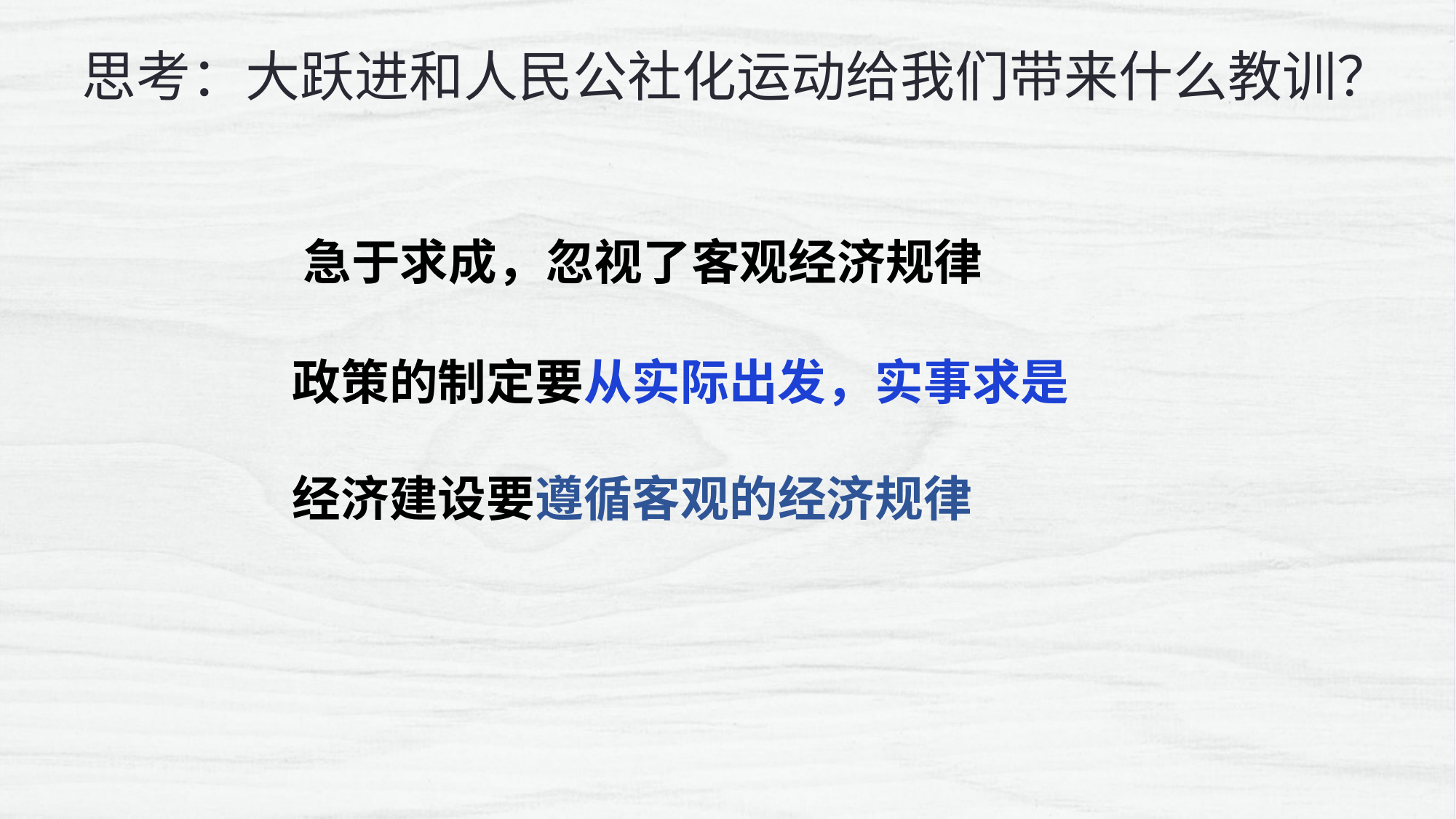

思考：大跃进和人民公社化运动给我们带来什么教训？
急于求成，忽视了客观经济规律
政策的制定要从实际出发，实事求是

经济建设要遵循客观的经济规律